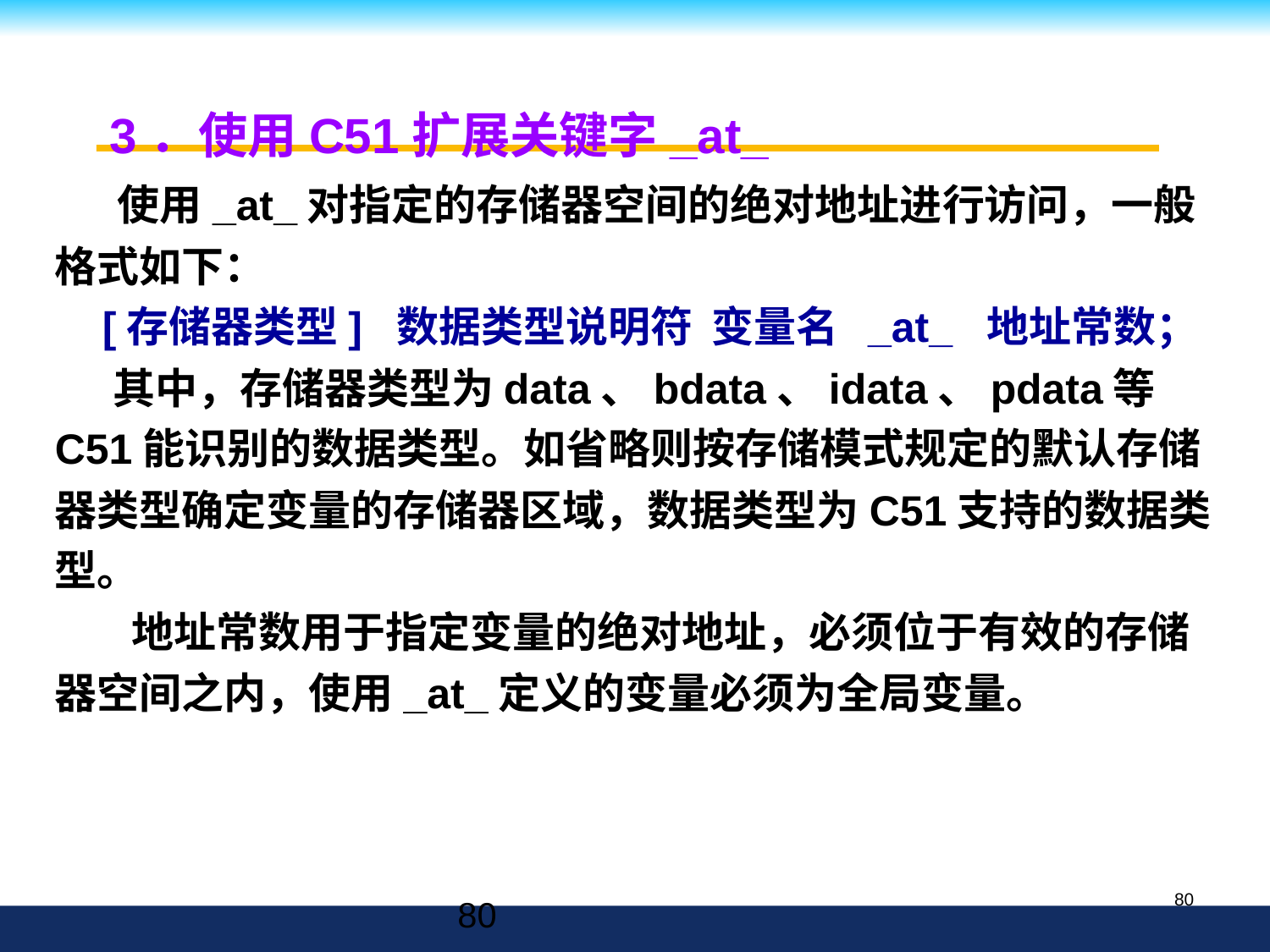

3．使用C51扩展关键字_at_
     使用_at_对指定的存储器空间的绝对地址进行访问，一般格式如下：
    [存储器类型]  数据类型说明符  变量名  _at_  地址常数；
     其中，存储器类型为data、bdata、idata、pdata等C51能识别的数据类型。如省略则按存储模式规定的默认存储器类型确定变量的存储器区域，数据类型为C51支持的数据类型。
       地址常数用于指定变量的绝对地址，必须位于有效的存储器空间之内，使用_at_定义的变量必须为全局变量。
80
80